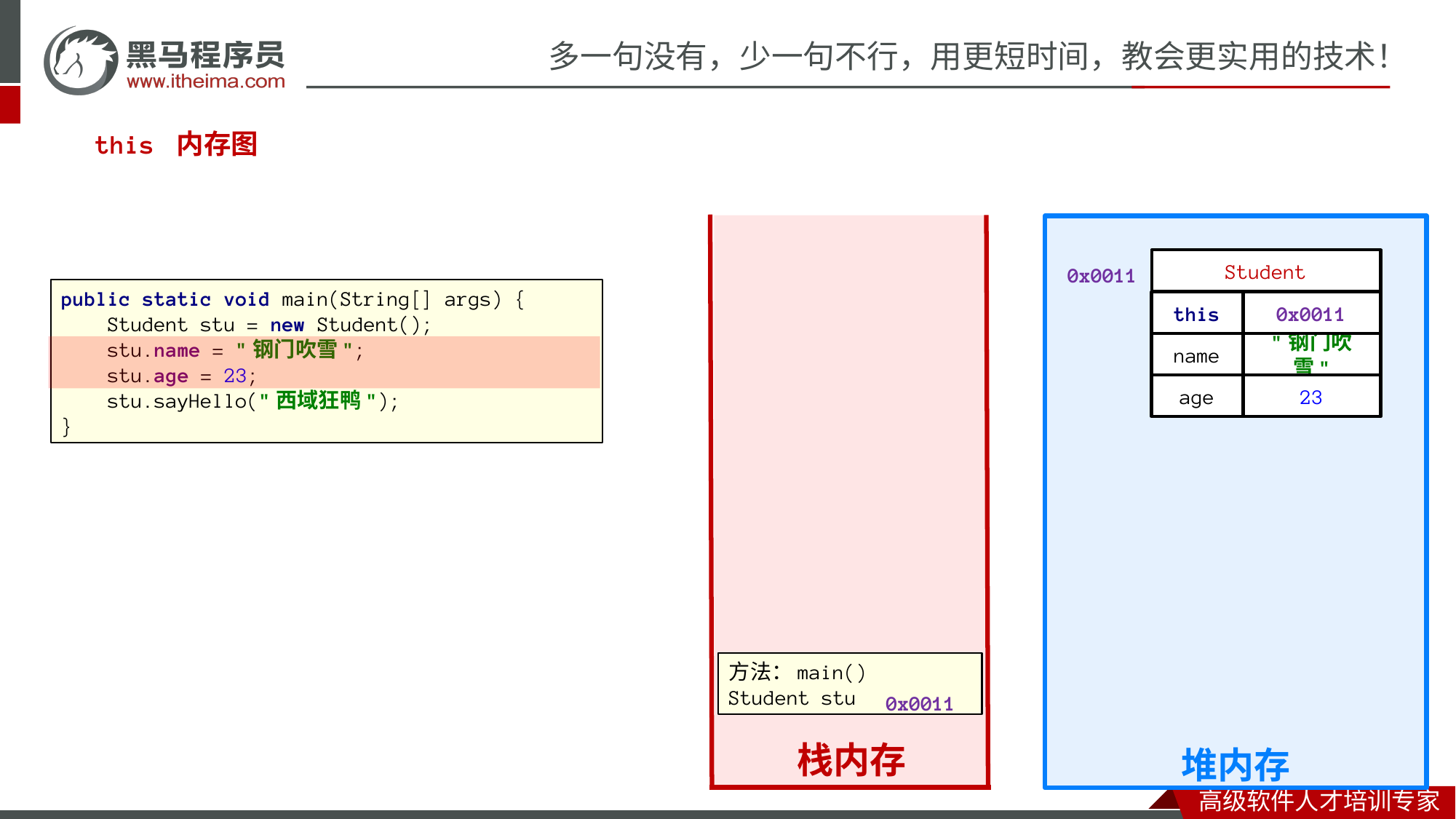

#
this 内存图

栈内存

堆内存
0x0011
Student
public static void main(String[] args) {
    Student stu = new Student();
    stu.name = "钢门吹雪";
    stu.age = 23;
    stu.sayHello("西域狂鸭");
}
this
0x0011
name
"钢门吹雪"

age
23
方法：main()
Student stu
0x0011